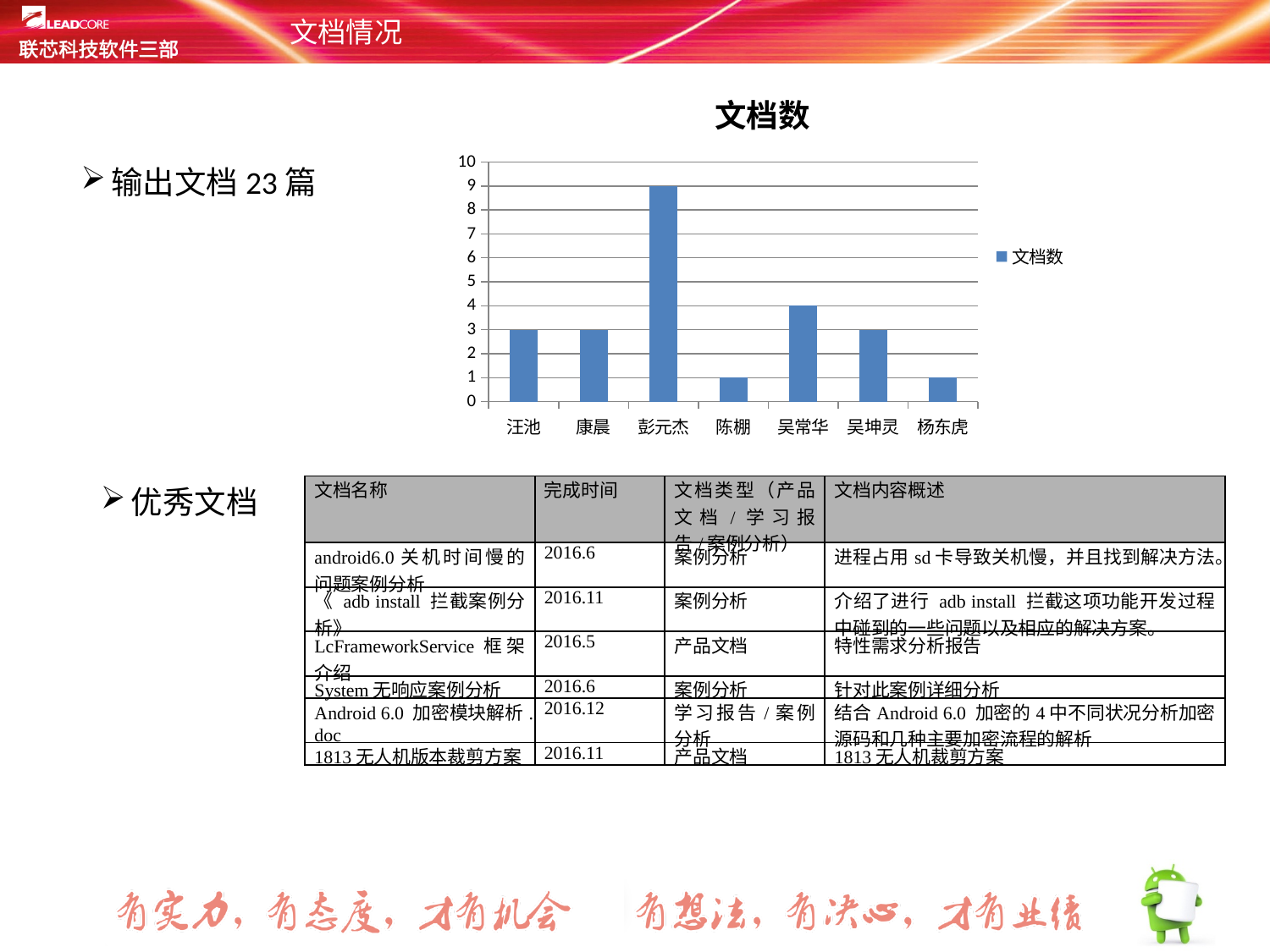

# 文档情况

### Chart:

| Category | 文档数 |
|---|---|
| 汪池 | 3.0 |
| 康晨 | 3.0 |
| 彭元杰 | 9.0 |
| 陈棚 | 1.0 |
| 吴常华 | 4.0 |
| 吴坤灵 | 3.0 |
| 杨东虎 | 1.0 |
输出文档23篇
优秀文档
| 文档名称 | 完成时间 | 文档类型（产品文档/学习报告/案例分析） | 文档内容概述 |
| --- | --- | --- | --- |
| android6.0关机时间慢的问题案例分析 | 2016.6 | 案例分析 | 进程占用sd卡导致关机慢，并且找到解决方法。 |
| 《 adb install 拦截案例分析》 | 2016.11 | 案例分析 | 介绍了进行 adb install 拦截这项功能开发过程中碰到的一些问题以及相应的解决方案。 |
| LcFrameworkService框架介绍 | 2016.5 | 产品文档 | 特性需求分析报告 |
| System无响应案例分析 | 2016.6 | 案例分析 | 针对此案例详细分析 |
| Android 6.0 加密模块解析.doc | 2016.12 | 学习报告/案例分析 | 结合Android 6.0 加密的4中不同状况分析加密源码和几种主要加密流程的解析 |
| 1813无人机版本裁剪方案 | 2016.11 | 产品文档 | 1813无人机裁剪方案 |